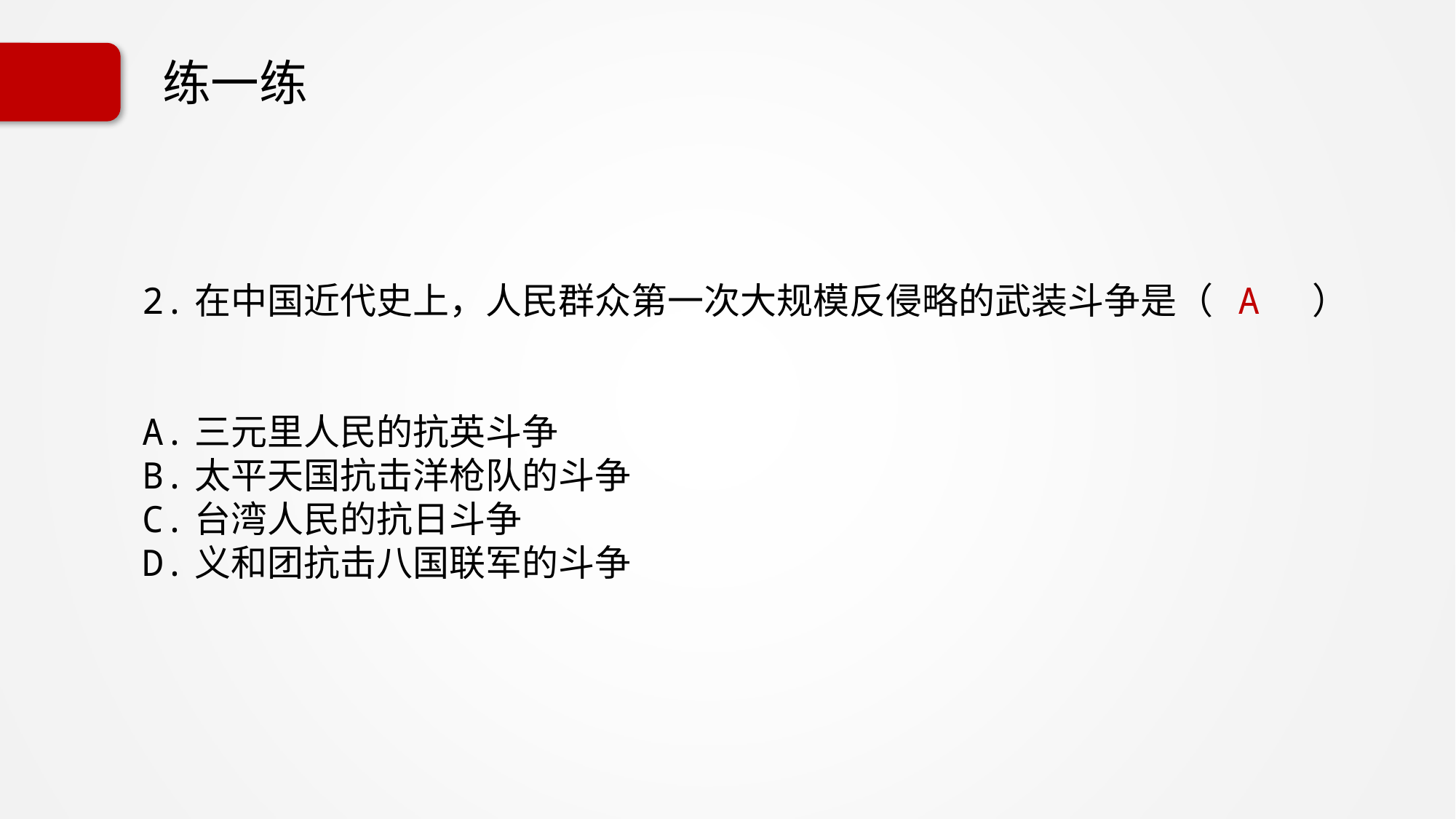

练一练
2.在中国近代史上，人民群众第一次大规模反侵略的武装斗争是（  A  ）

A.三元里人民的抗英斗争
B.太平天国抗击洋枪队的斗争
C.台湾人民的抗日斗争
D.义和团抗击八国联军的斗争